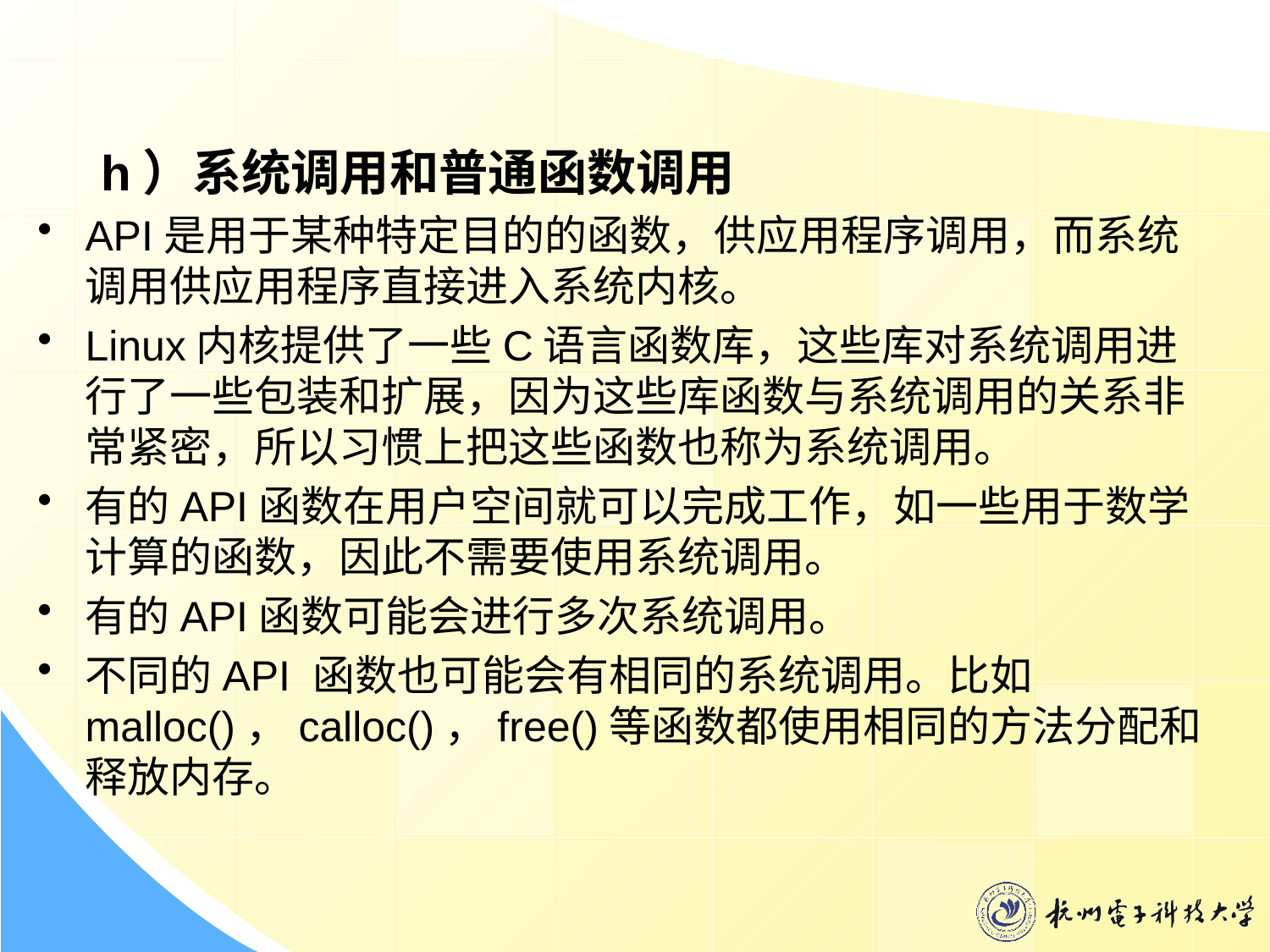

h）系统调用和普通函数调用
API是用于某种特定目的的函数，供应用程序调用，而系统调用供应用程序直接进入系统内核。
Linux内核提供了一些C语言函数库，这些库对系统调用进行了一些包装和扩展，因为这些库函数与系统调用的关系非常紧密，所以习惯上把这些函数也称为系统调用。
有的API函数在用户空间就可以完成工作，如一些用于数学计算的函数，因此不需要使用系统调用。
有的API函数可能会进行多次系统调用。
不同的API 函数也可能会有相同的系统调用。比如malloc()，calloc()，free()等函数都使用相同的方法分配和释放内存。